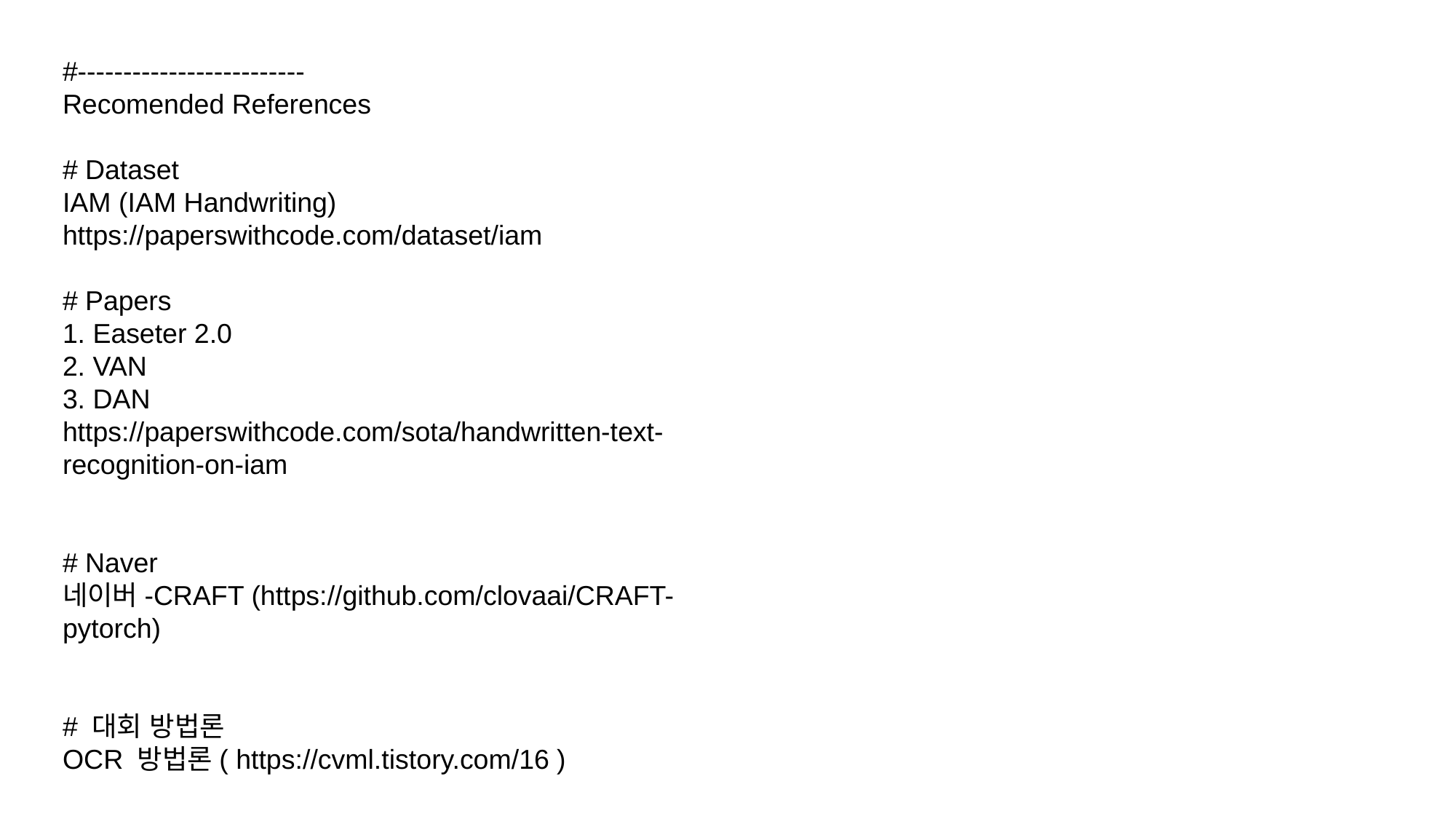

#-------------------------
Recomended References

# Dataset
IAM (IAM Handwriting)
https://paperswithcode.com/dataset/iam

# Papers
1. Easeter 2.0
2. VAN
3. DAN
https://paperswithcode.com/sota/handwritten-text-recognition-on-iam

# Naver
네이버-CRAFT (https://github.com/clovaai/CRAFT-pytorch)

# 대회 방법론
OCR 방법론( https://cvml.tistory.com/16 )